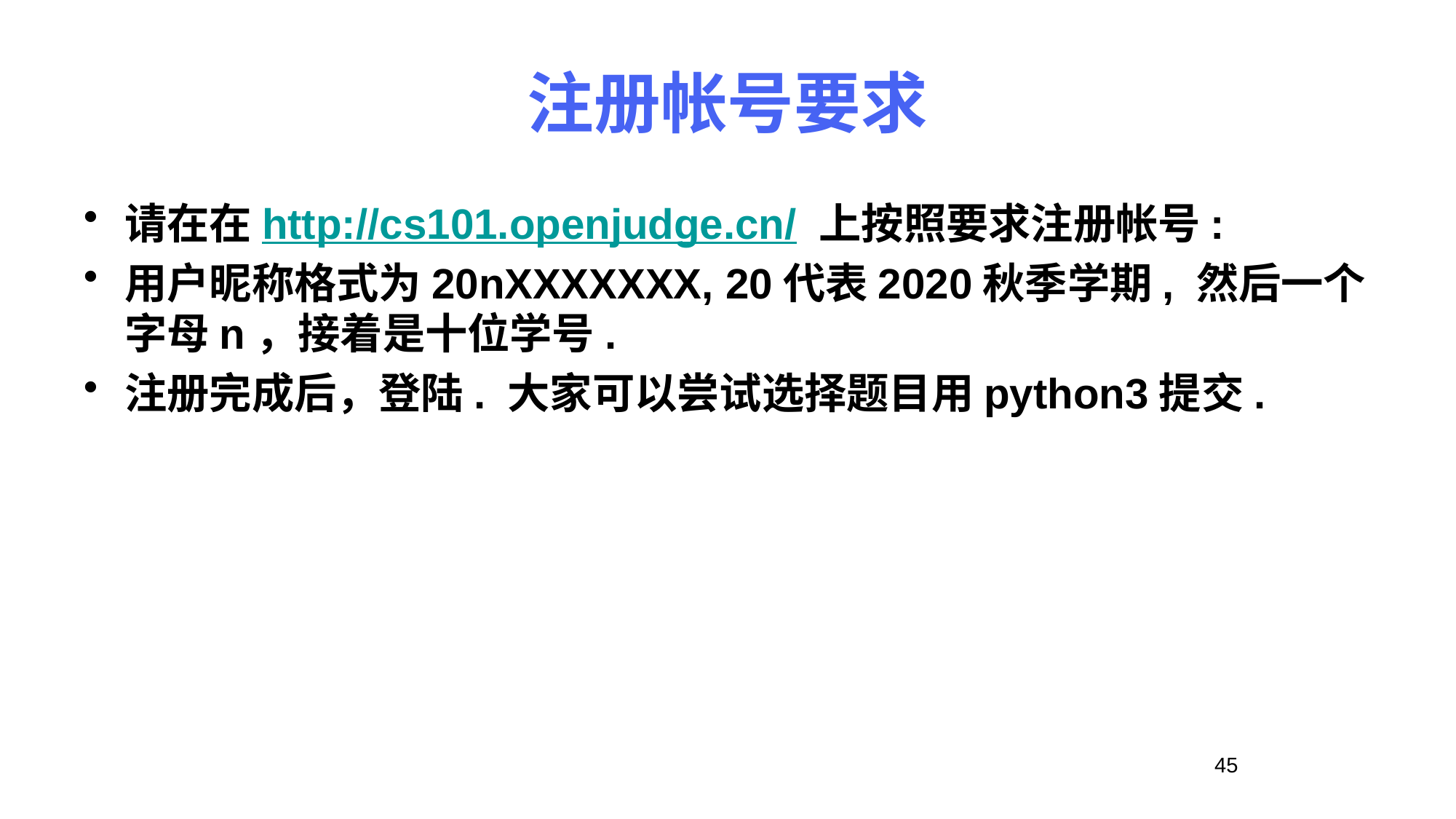

# 注册帐号要求
请在在http://cs101.openjudge.cn/ 上按照要求注册帐号:
用户昵称格式为20nXXXXXXX, 20代表2020秋季学期, 然后一个字母n，接着是十位学号.
注册完成后，登陆. 大家可以尝试选择题目用python3提交.
45